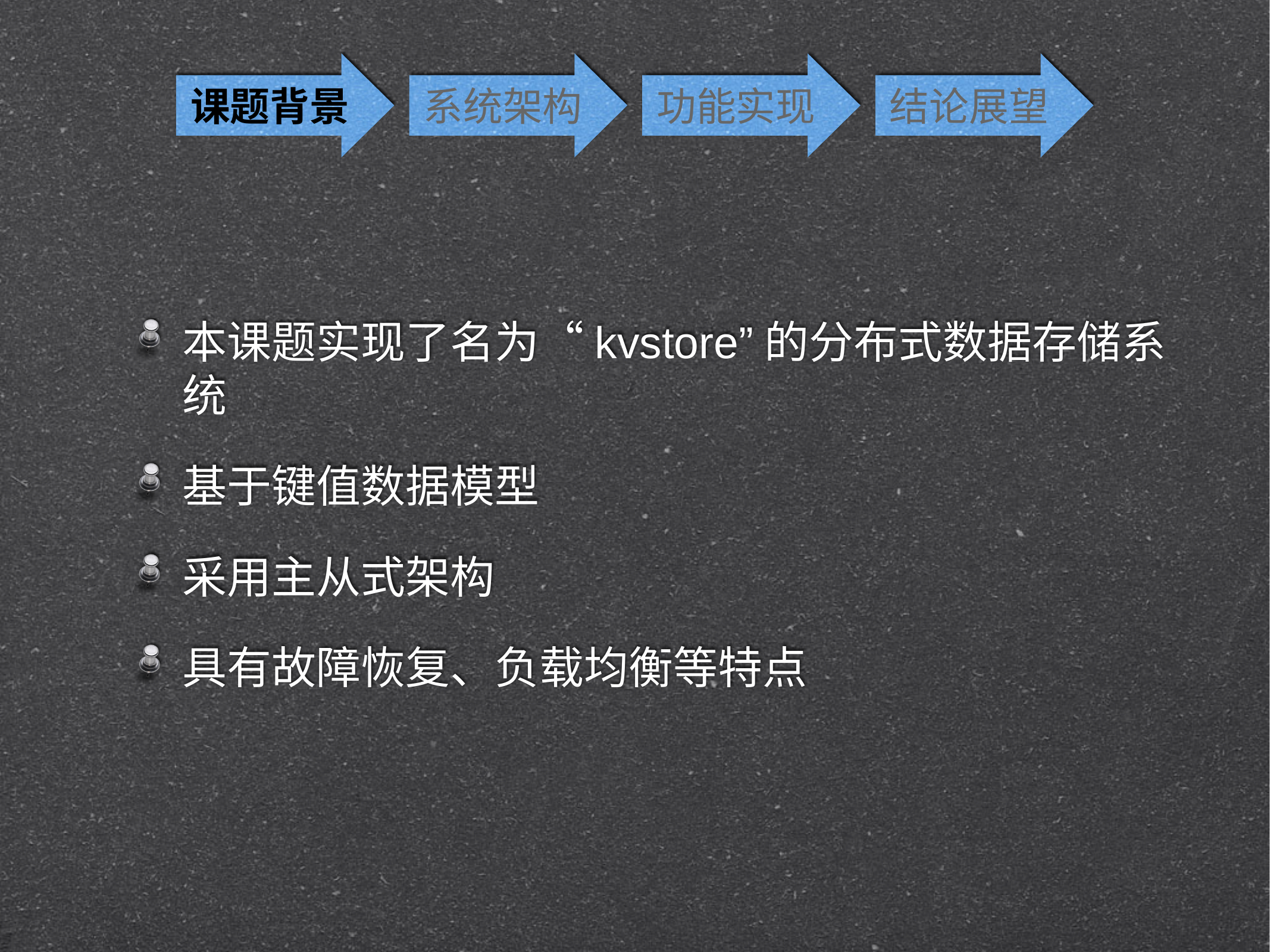

课题背景
系统架构
功能实现
结论展望
本课题实现了名为“kvstore”的分布式数据存储系统
基于键值数据模型
采用主从式架构
具有故障恢复、负载均衡等特点